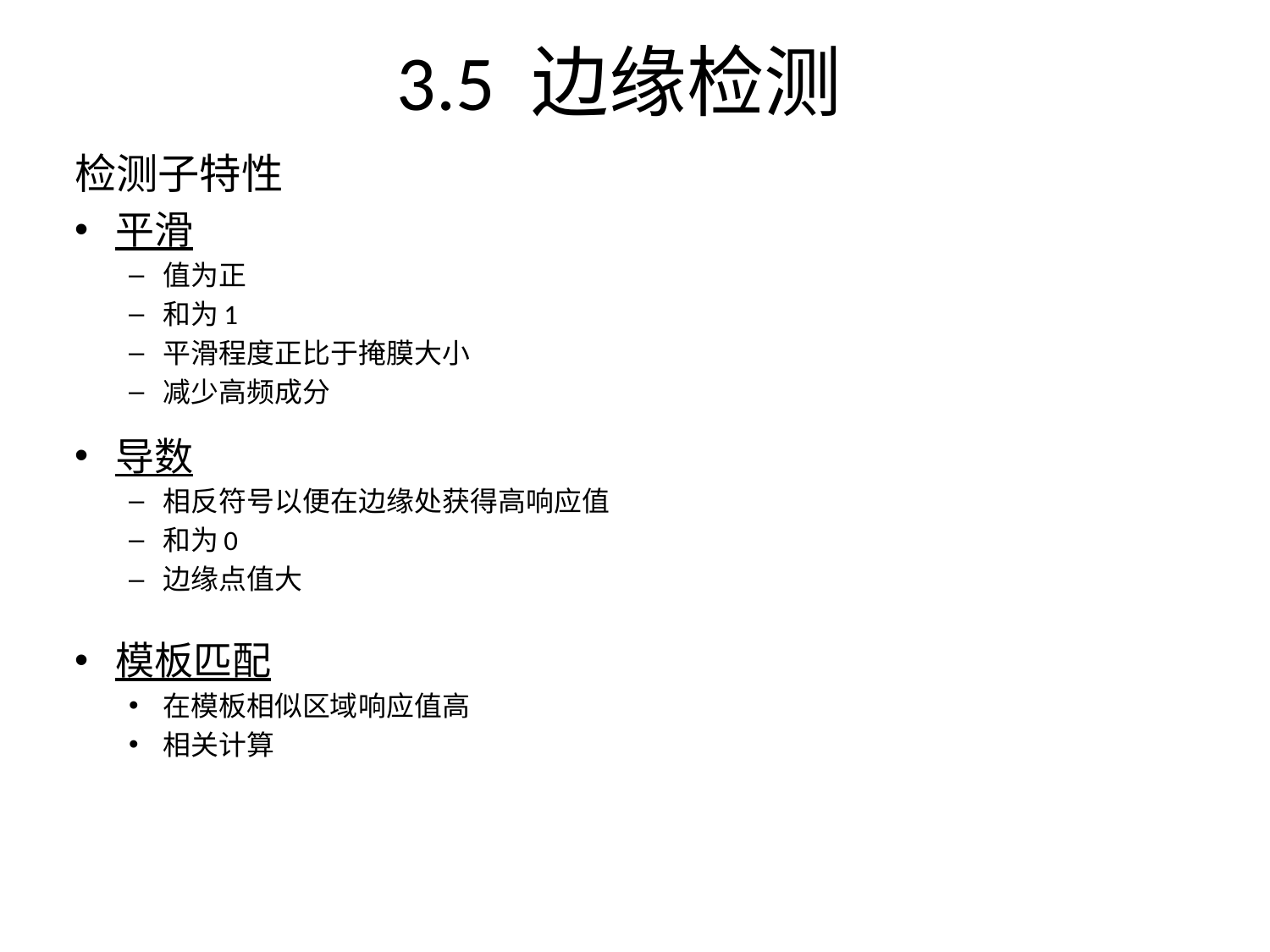

# 3.5 边缘检测
检测子特性
平滑
值为正
和为1
平滑程度正比于掩膜大小
减少高频成分

导数
相反符号以便在边缘处获得高响应值
和为0
边缘点值大

模板匹配
在模板相似区域响应值高
相关计算